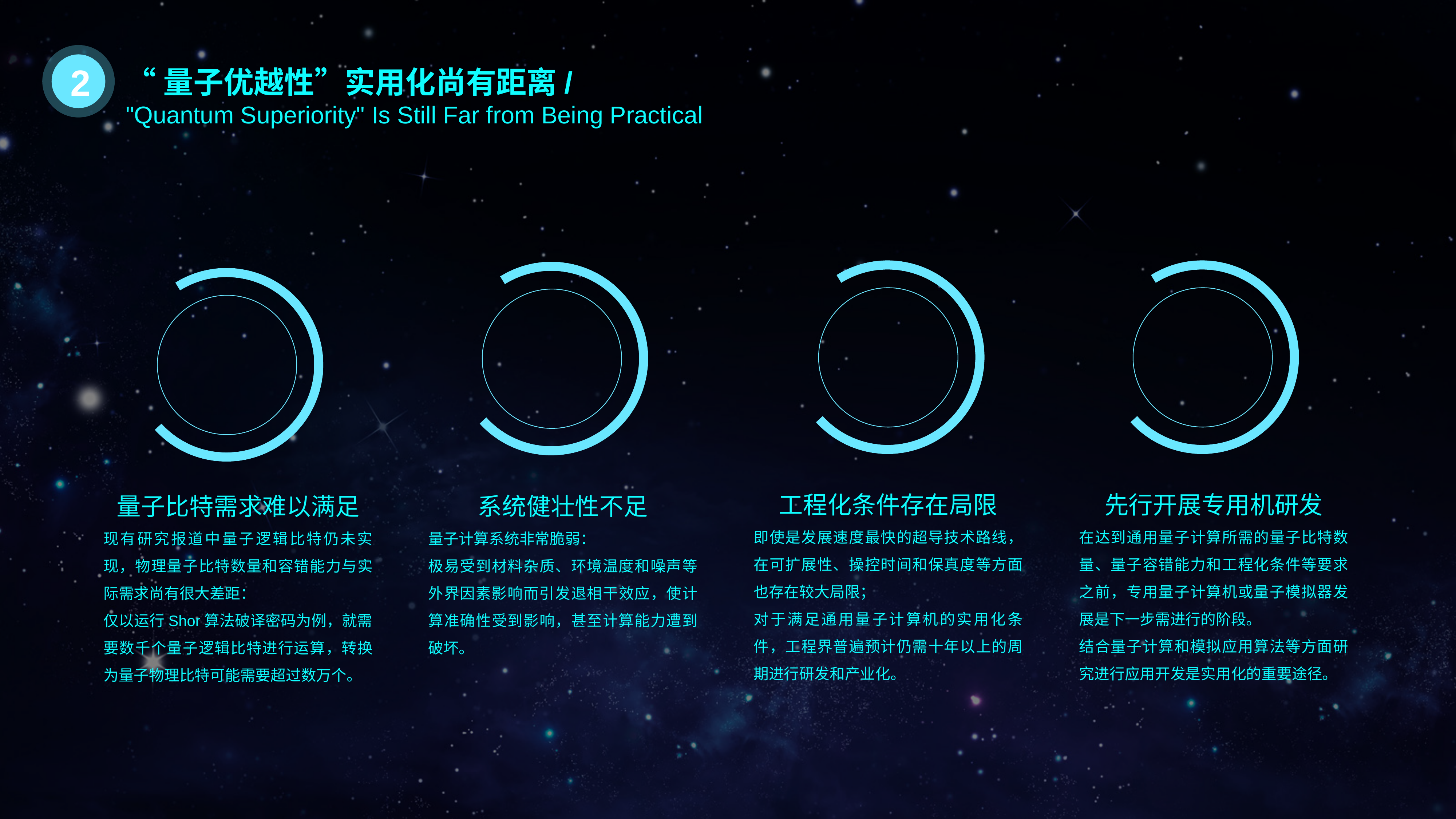

2

“量子优越性”实用化尚有距离/
"Quantum Superiority" Is Still Far from Being Practical

工程化条件存在局限
即使是发展速度最快的超导技术路线，在可扩展性、操控时间和保真度等方面也存在较大局限；
对于满足通用量子计算机的实用化条件，工程界普遍预计仍需十年以上的周期进行研发和产业化。
先行开展专用机研发
在达到通用量子计算所需的量子比特数量、量子容错能力和工程化条件等要求之前，专用量子计算机或量子模拟器发展是下一步需进行的阶段。
结合量子计算和模拟应用算法等方面研究进行应用开发是实用化的重要途径。
系统健壮性不足
量子计算系统非常脆弱：
极易受到材料杂质、环境温度和噪声等外界因素影响而引发退相干效应，使计算准确性受到影响，甚至计算能力遭到破坏。
量子比特需求难以满足
现有研究报道中量子逻辑比特仍未实现，物理量子比特数量和容错能力与实际需求尚有很大差距：
仅以运行Shor算法破译密码为例，就需要数千个量子逻辑比特进行运算，转换为量子物理比特可能需要超过数万个。